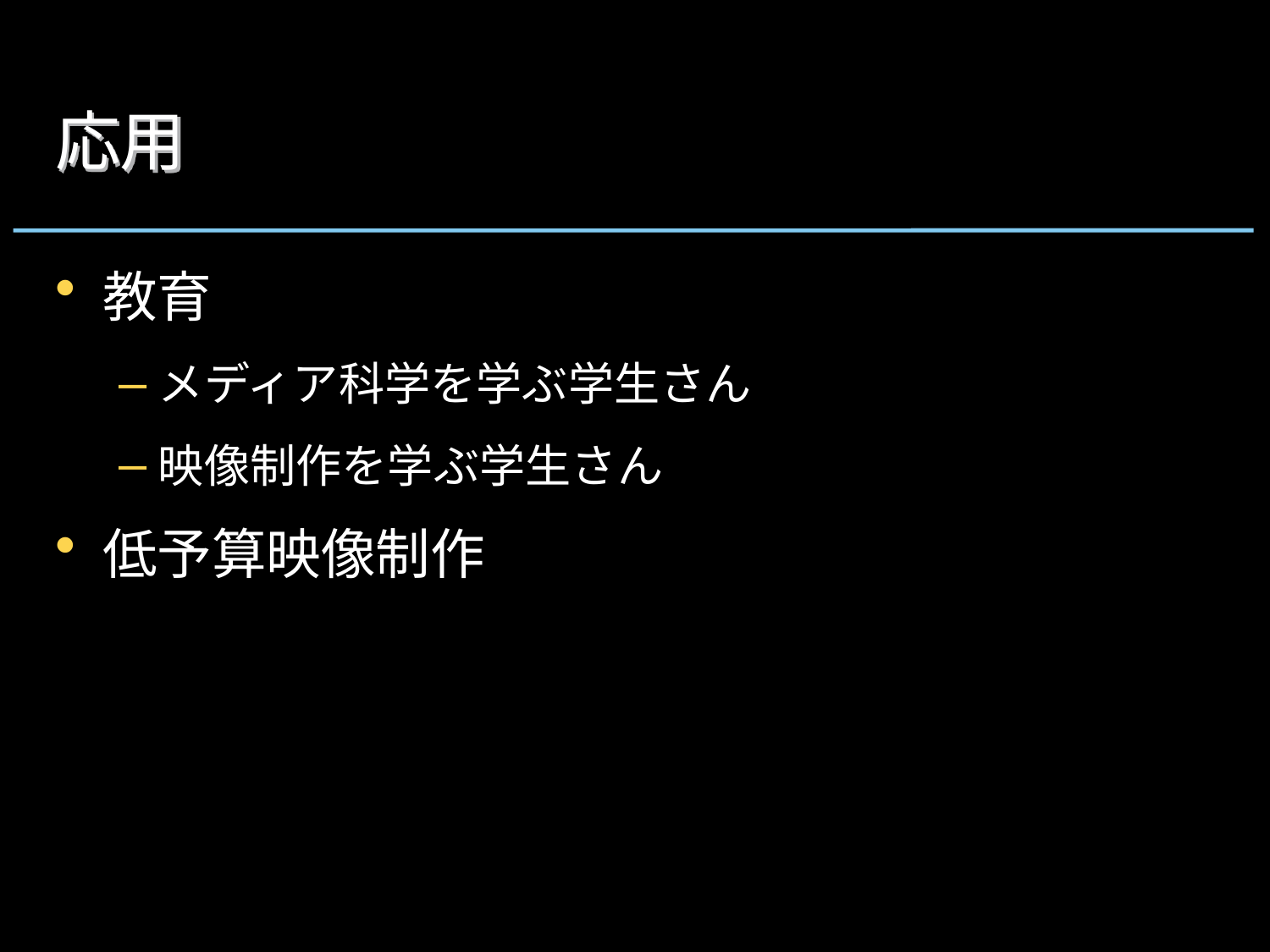

# 応用
教育
メディア科学を学ぶ学生さん
映像制作を学ぶ学生さん
低予算映像制作